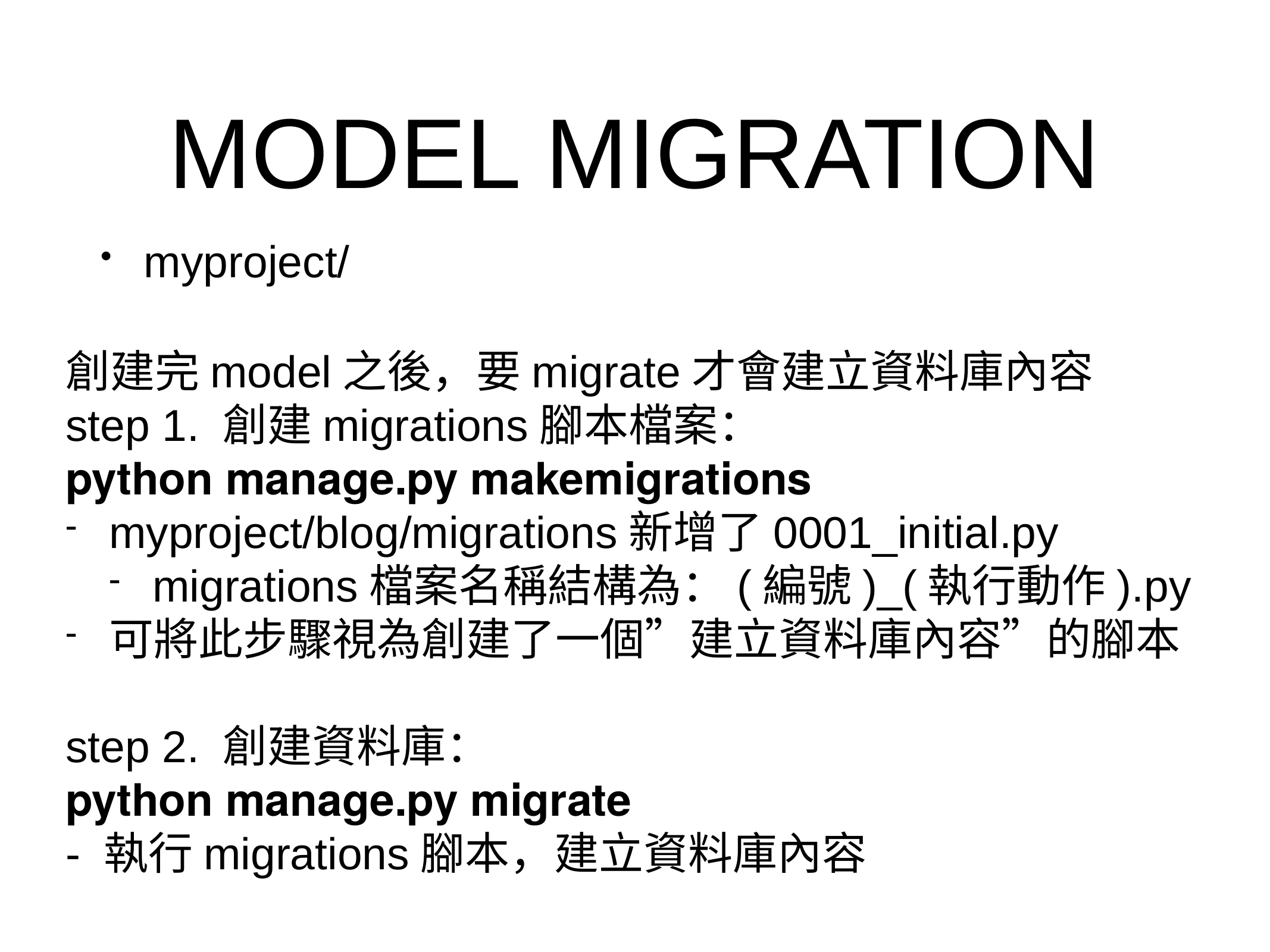

# MODEL MIGRATION
myproject/
創建完model之後，要migrate才會建立資料庫內容
step 1. 創建migrations腳本檔案：
python manage.py makemigrations
myproject/blog/migrations新增了0001_initial.py
migrations檔案名稱結構為：(編號)_(執行動作).py
可將此步驟視為創建了一個”建立資料庫內容”的腳本

step 2. 創建資料庫：
python manage.py migrate
- 執行migrations腳本，建立資料庫內容